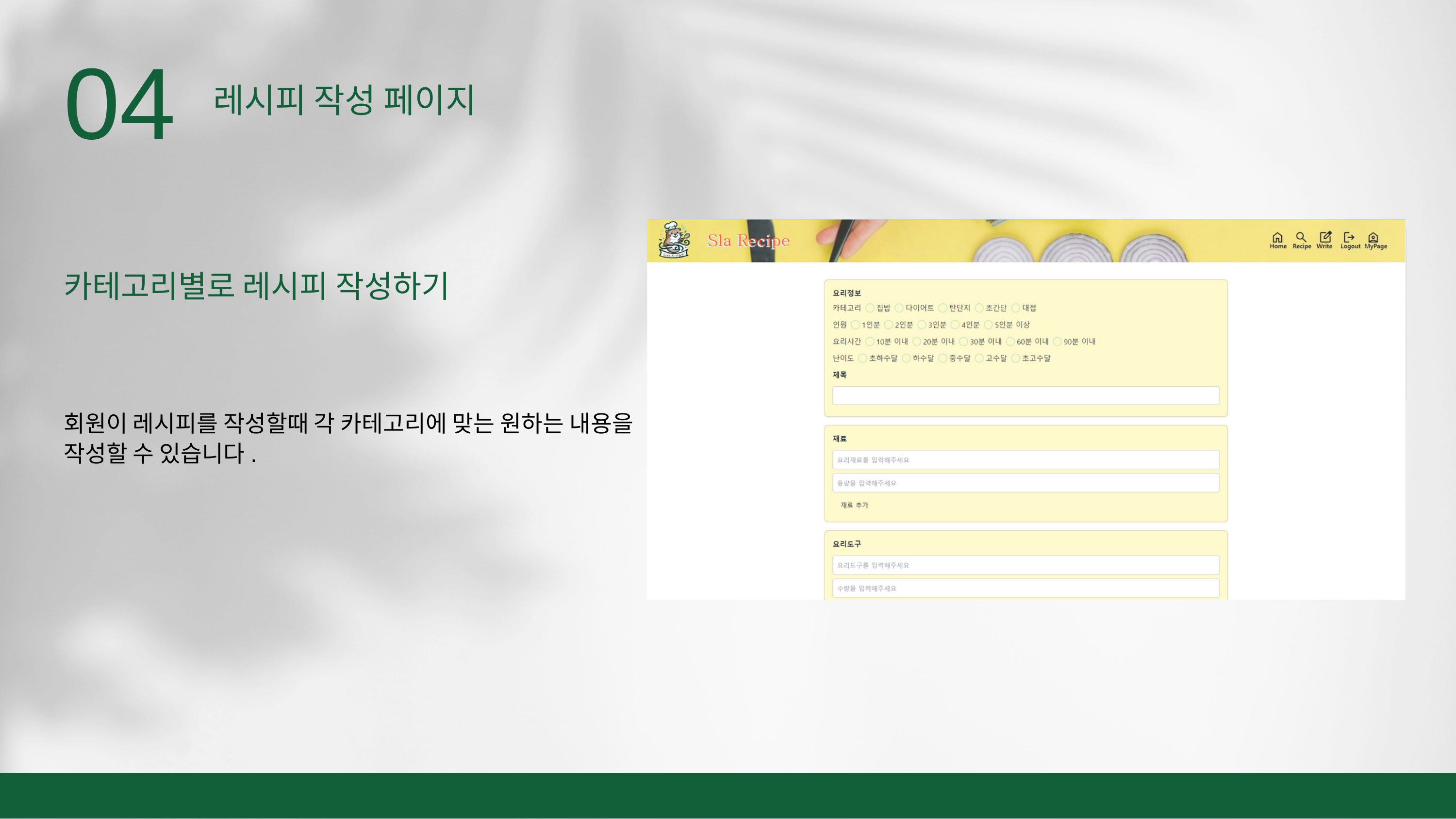

04
레시피 작성 페이지

카테고리별로 레시피 작성하기
회원이 레시피를 작성할때 각 카테고리에 맞는 원하는 내용을 작성할 수 있습니다.